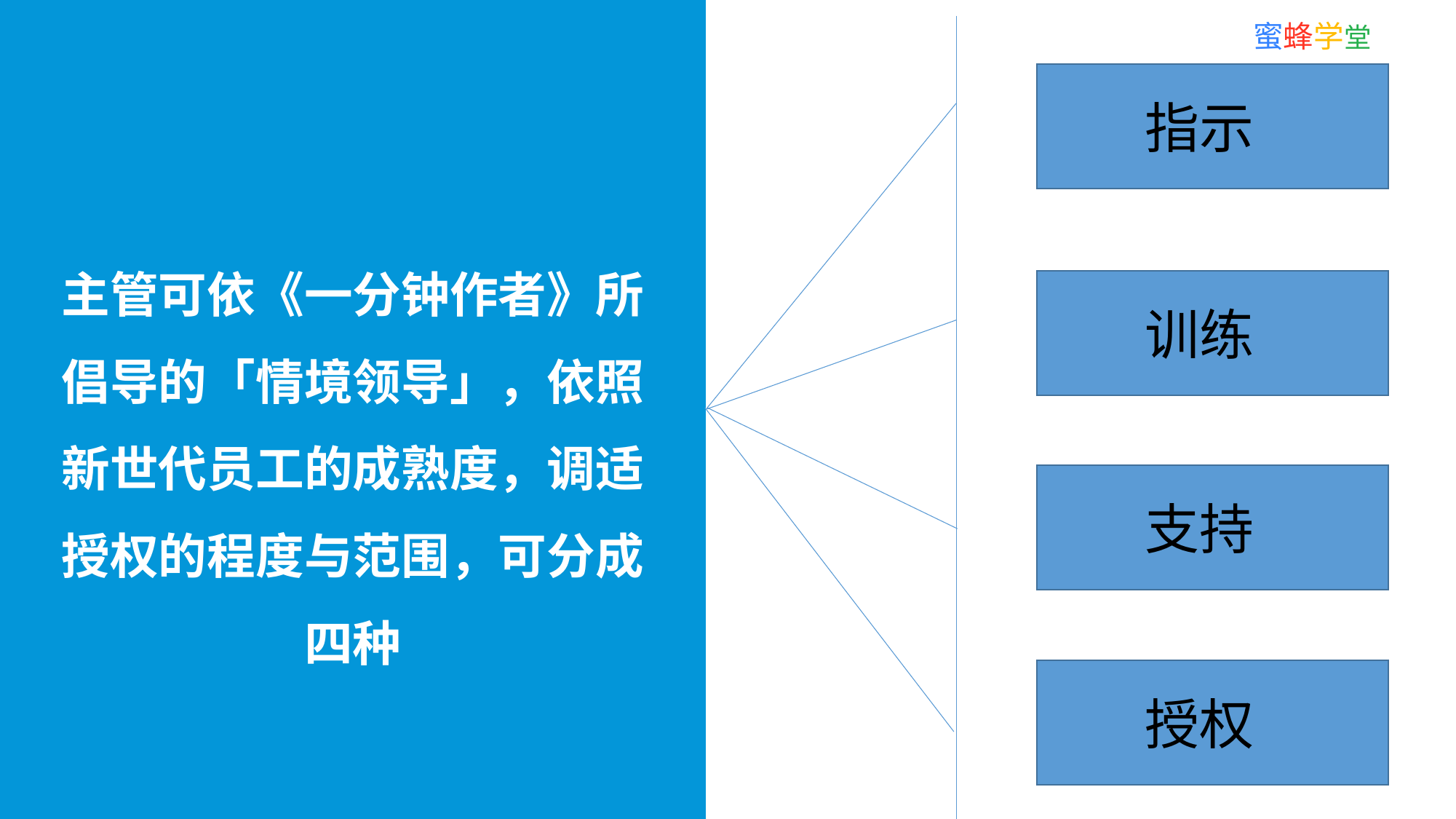

指示

主管可依《一分钟作者》所倡导的「情境领导」，依照新世代员工的成熟度，调适授权的程度与范围，可分成四种

训练

支持

授权